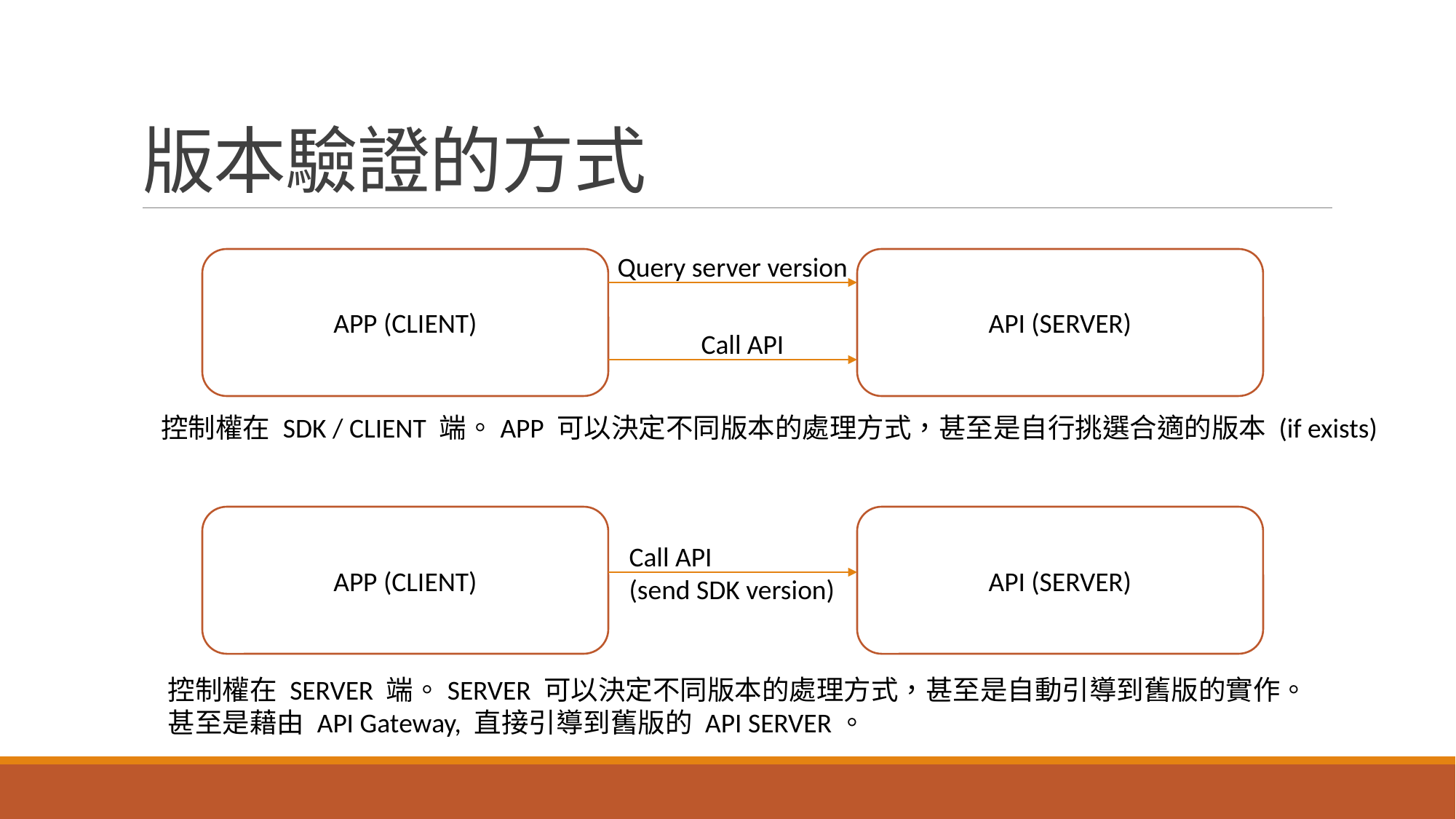

# 版本驗證的方式
Query server version

APP (CLIENT)
API (SERVER)
Call API

控制權在 SDK / CLIENT 端。APP 可以決定不同版本的處理方式，甚至是自行挑選合適的版本 (if exists)
APP (CLIENT)
API (SERVER)
Call API
(send SDK version)
控制權在 SERVER 端。SERVER 可以決定不同版本的處理方式，甚至是自動引導到舊版的實作。
甚至是藉由 API Gateway, 直接引導到舊版的 API SERVER。